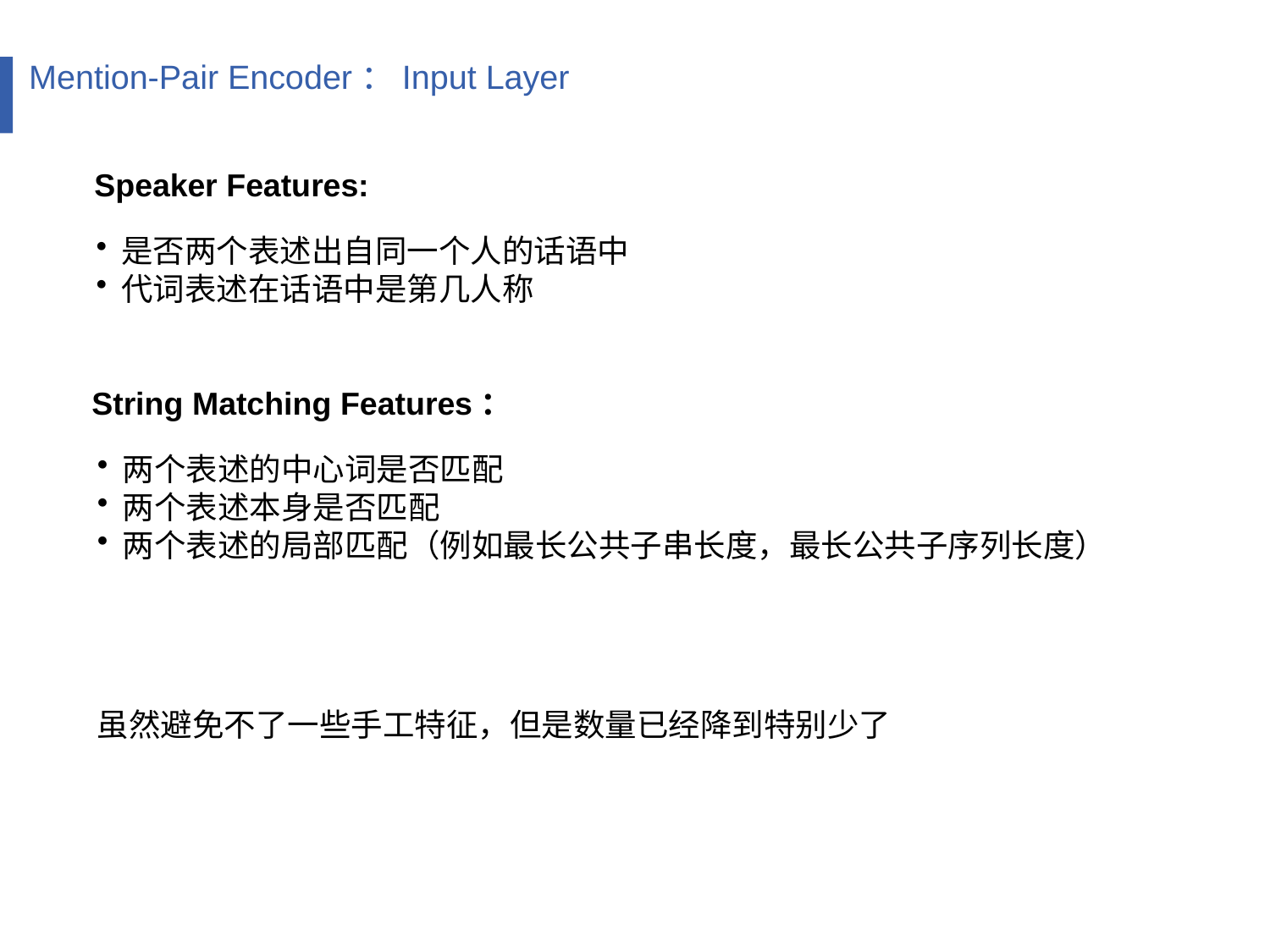

Mention-Pair Encoder：Input Layer
Speaker Features:
是否两个表述出自同一个人的话语中
代词表述在话语中是第几人称
String Matching Features：
两个表述的中心词是否匹配
两个表述本身是否匹配
两个表述的局部匹配（例如最长公共子串长度，最长公共子序列长度）
虽然避免不了一些手工特征，但是数量已经降到特别少了